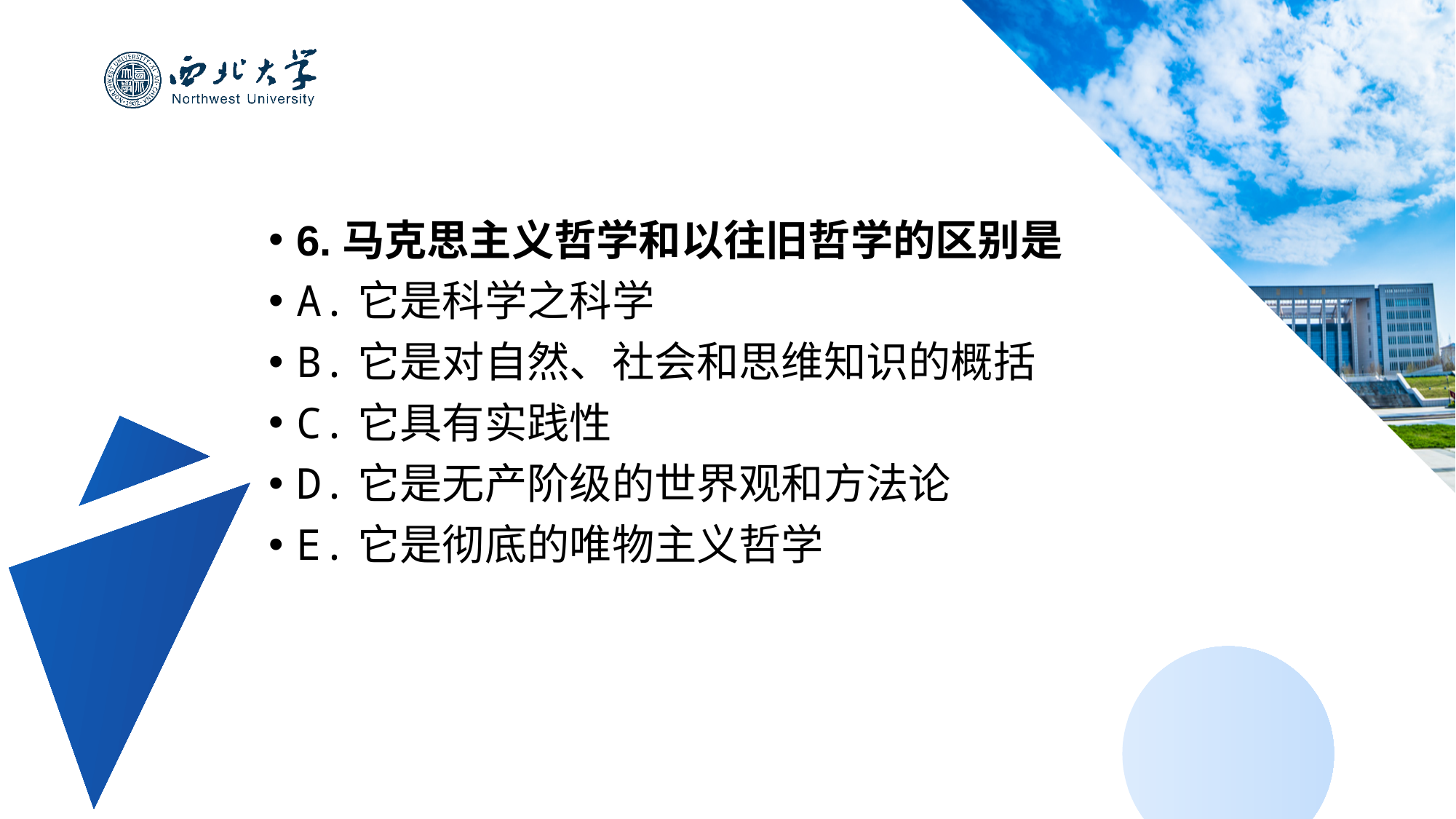

6.马克思主义哲学和以往旧哲学的区别是
A.它是科学之科学
B.它是对自然、社会和思维知识的概括
C.它具有实践性
D.它是无产阶级的世界观和方法论
E.它是彻底的唯物主义哲学